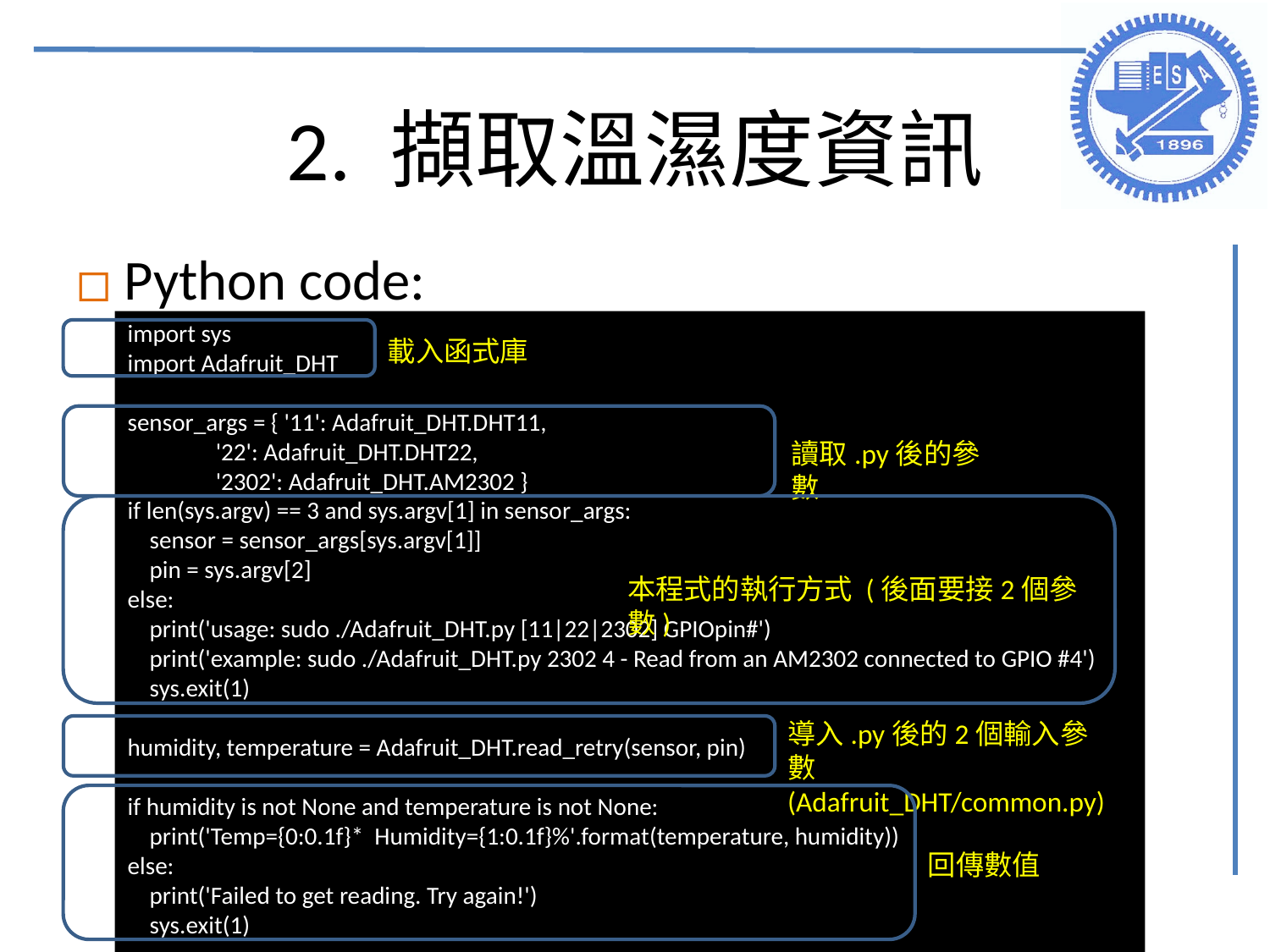

# 2. 擷取溫濕度資訊
Python code:
import sys
import Adafruit_DHT

sensor_args = { '11': Adafruit_DHT.DHT11,
                '22': Adafruit_DHT.DHT22,
                '2302': Adafruit_DHT.AM2302 }
if len(sys.argv) == 3 and sys.argv[1] in sensor_args:
    sensor = sensor_args[sys.argv[1]]
    pin = sys.argv[2]
else:
    print('usage: sudo ./Adafruit_DHT.py [11|22|2302] GPIOpin#')
    print('example: sudo ./Adafruit_DHT.py 2302 4 - Read from an AM2302 connected to GPIO #4')
    sys.exit(1)

humidity, temperature = Adafruit_DHT.read_retry(sensor, pin)

if humidity is not None and temperature is not None:
    print('Temp={0:0.1f}*  Humidity={1:0.1f}%'.format(temperature, humidity))
else:
    print('Failed to get reading. Try again!')
    sys.exit(1)

載入函式庫

讀取.py後的參數

本程式的執行方式 (後面要接2個參數)
導入.py後的2個輸入參數
(Adafruit_DHT/common.py)

回傳數值